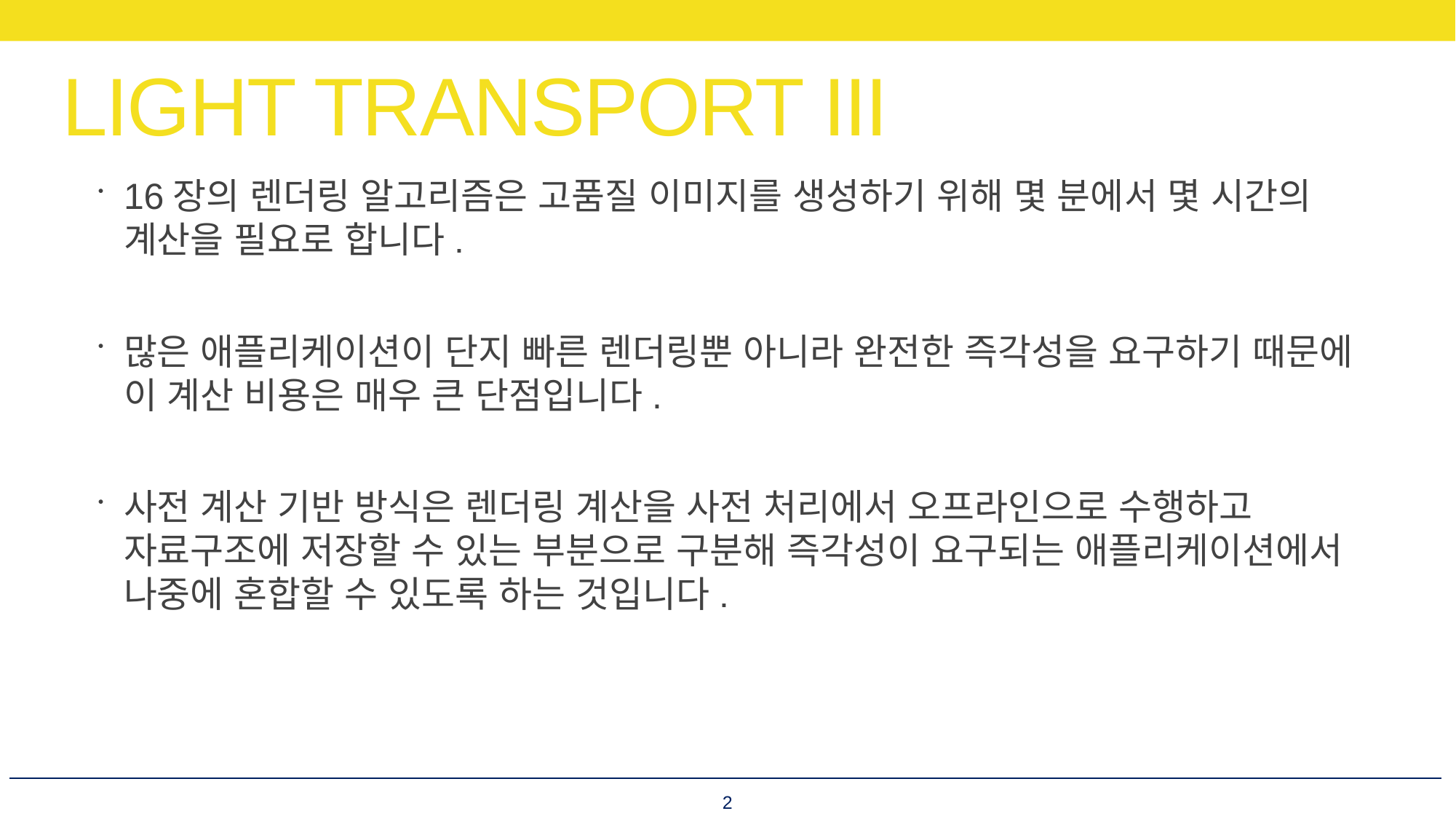

# LIGHT TRANSPORT III
16장의 렌더링 알고리즘은 고품질 이미지를 생성하기 위해 몇 분에서 몇 시간의 계산을 필요로 합니다.

많은 애플리케이션이 단지 빠른 렌더링뿐 아니라 완전한 즉각성을 요구하기 때문에 이 계산 비용은 매우 큰 단점입니다.

사전 계산 기반 방식은 렌더링 계산을 사전 처리에서 오프라인으로 수행하고 자료구조에 저장할 수 있는 부분으로 구분해 즉각성이 요구되는 애플리케이션에서 나중에 혼합할 수 있도록 하는 것입니다.

2